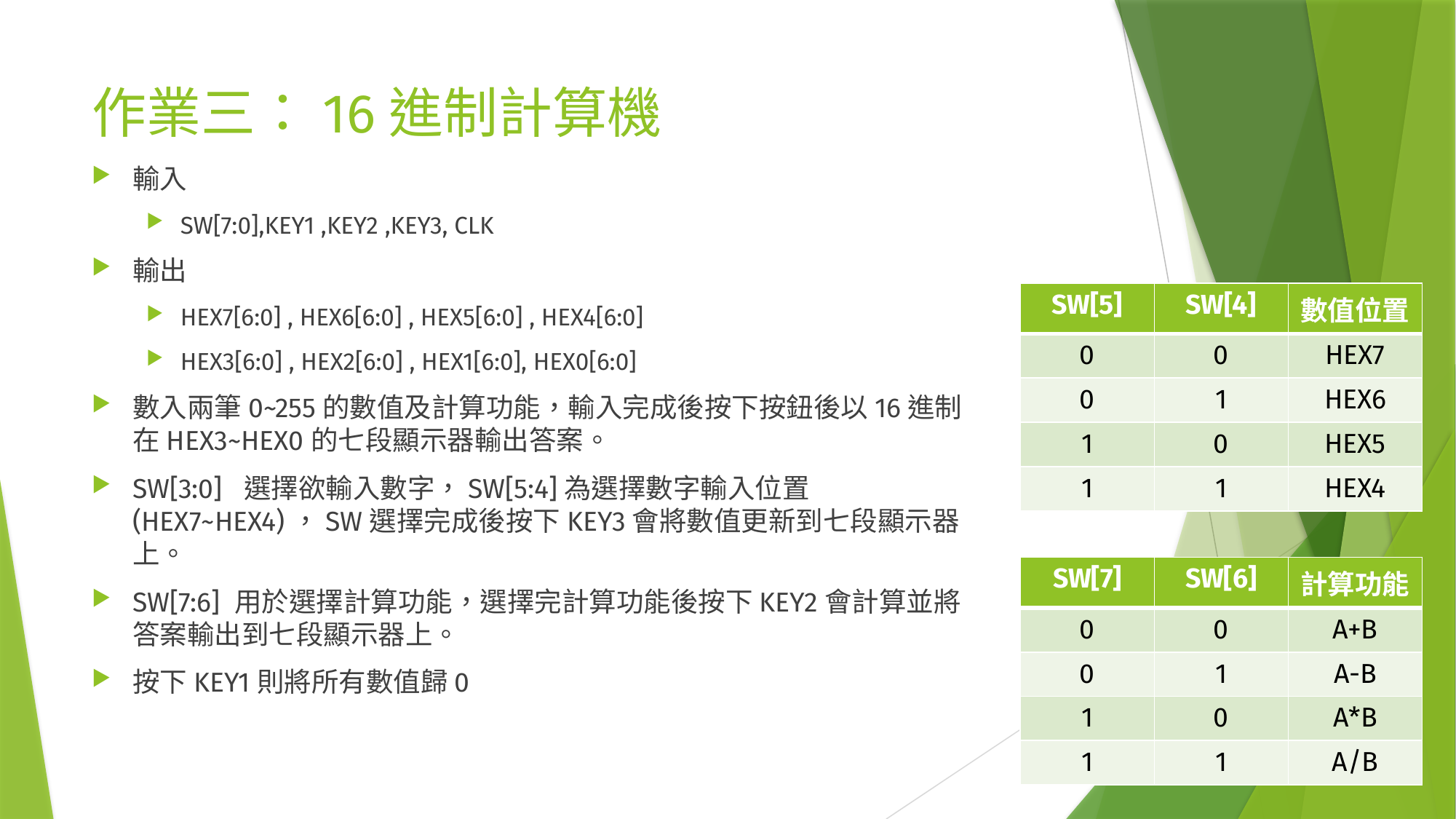

# 作業三：16進制計算機
輸入
SW[7:0],KEY1 ,KEY2 ,KEY3, CLK
輸出
HEX7[6:0] , HEX6[6:0] , HEX5[6:0] , HEX4[6:0]
HEX3[6:0] , HEX2[6:0] , HEX1[6:0], HEX0[6:0]
數入兩筆0~255的數值及計算功能，輸入完成後按下按鈕後以16進制在HEX3~HEX0的七段顯示器輸出答案。
SW[3:0]  選擇欲輸入數字，SW[5:4]為選擇數字輸入位置(HEX7~HEX4)，SW選擇完成後按下KEY3會將數值更新到七段顯示器上。
SW[7:6] 用於選擇計算功能，選擇完計算功能後按下KEY2會計算並將答案輸出到七段顯示器上。
按下KEY1則將所有數值歸0

| SW[5] | SW[4] | 數值位置 |
| --- | --- | --- |
| 0 | 0 | HEX7 |
| 0 | 1 | HEX6 |
| 1 | 0 | HEX5 |
| 1 | 1 | HEX4 |
| SW[7] | SW[6] | 計算功能 |
| --- | --- | --- |
| 0 | 0 | A+B |
| 0 | 1 | A-B |
| 1 | 0 | A\*B |
| 1 | 1 | A/B |